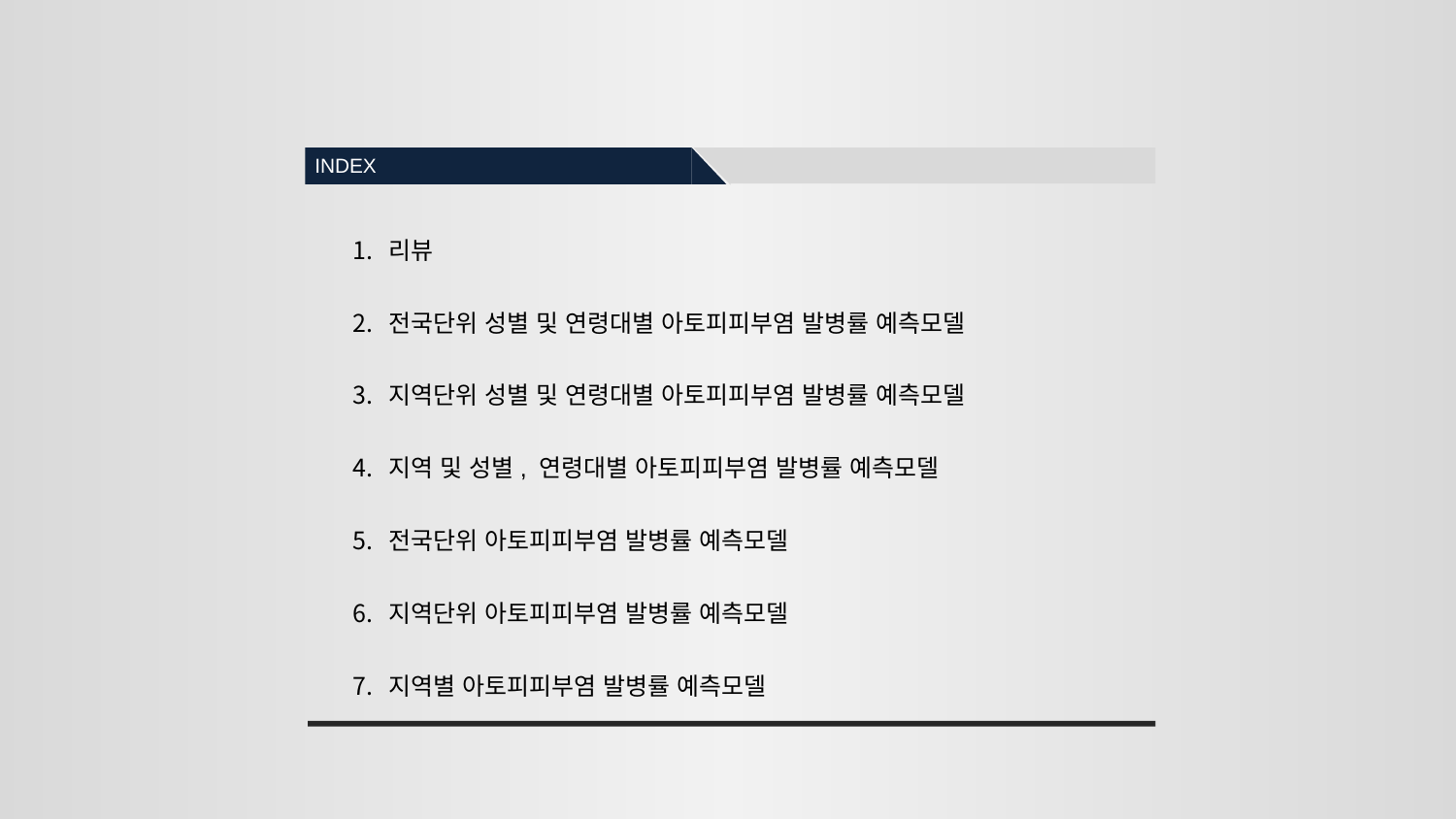

INDEX

리뷰
전국단위 성별 및 연령대별 아토피피부염 발병률 예측모델
지역단위 성별 및 연령대별 아토피피부염 발병률 예측모델
지역 및 성별, 연령대별 아토피피부염 발병률 예측모델
전국단위 아토피피부염 발병률 예측모델
지역단위 아토피피부염 발병률 예측모델
지역별 아토피피부염 발병률 예측모델